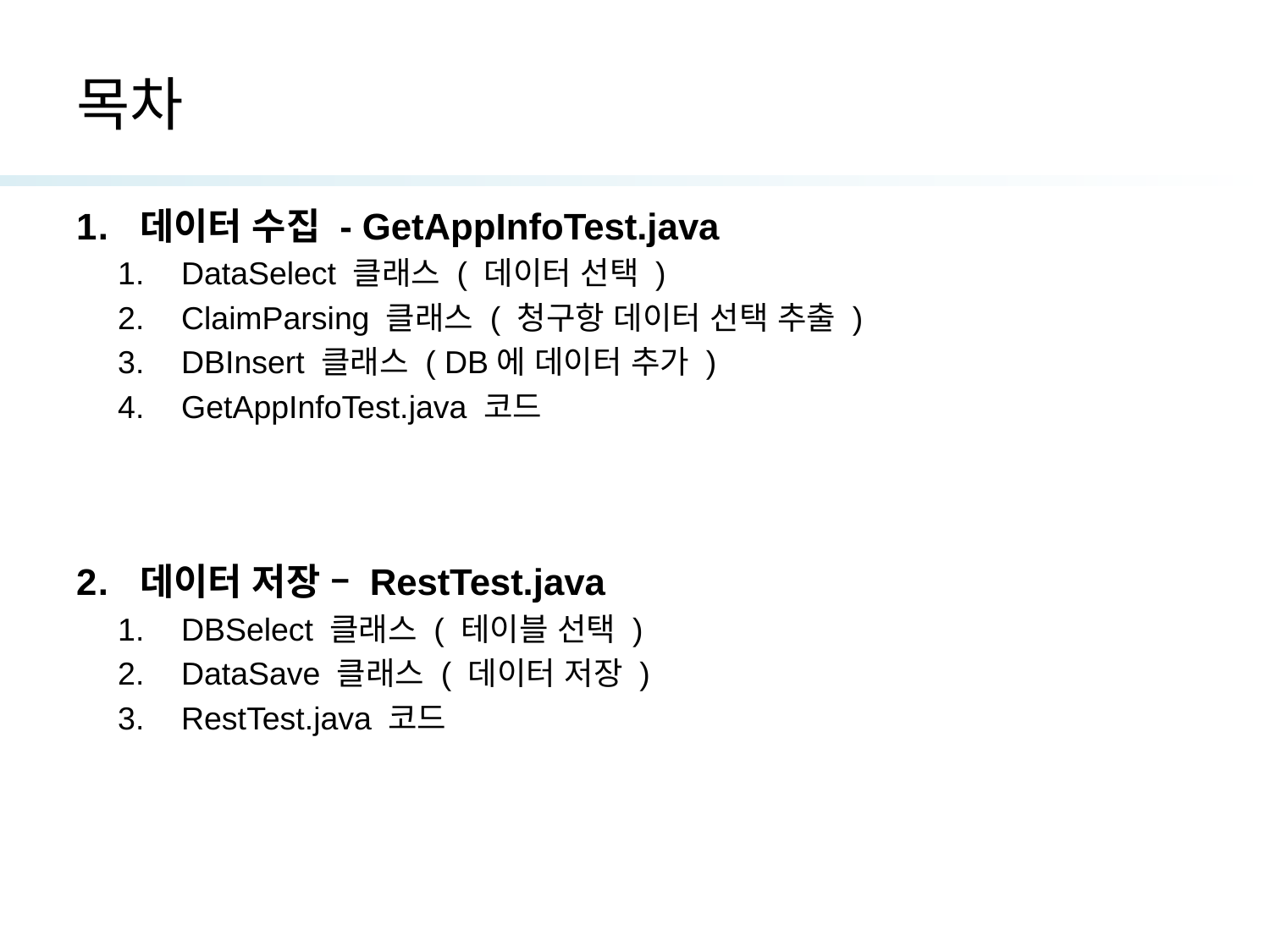

# 목차
데이터 수집 - GetAppInfoTest.java
DataSelect 클래스 ( 데이터 선택 )
ClaimParsing 클래스 ( 청구항 데이터 선택 추출 )
DBInsert 클래스 ( DB에 데이터 추가 )
GetAppInfoTest.java 코드

데이터 저장 – RestTest.java
DBSelect 클래스 ( 테이블 선택 )
DataSave 클래스 ( 데이터 저장 )
RestTest.java 코드